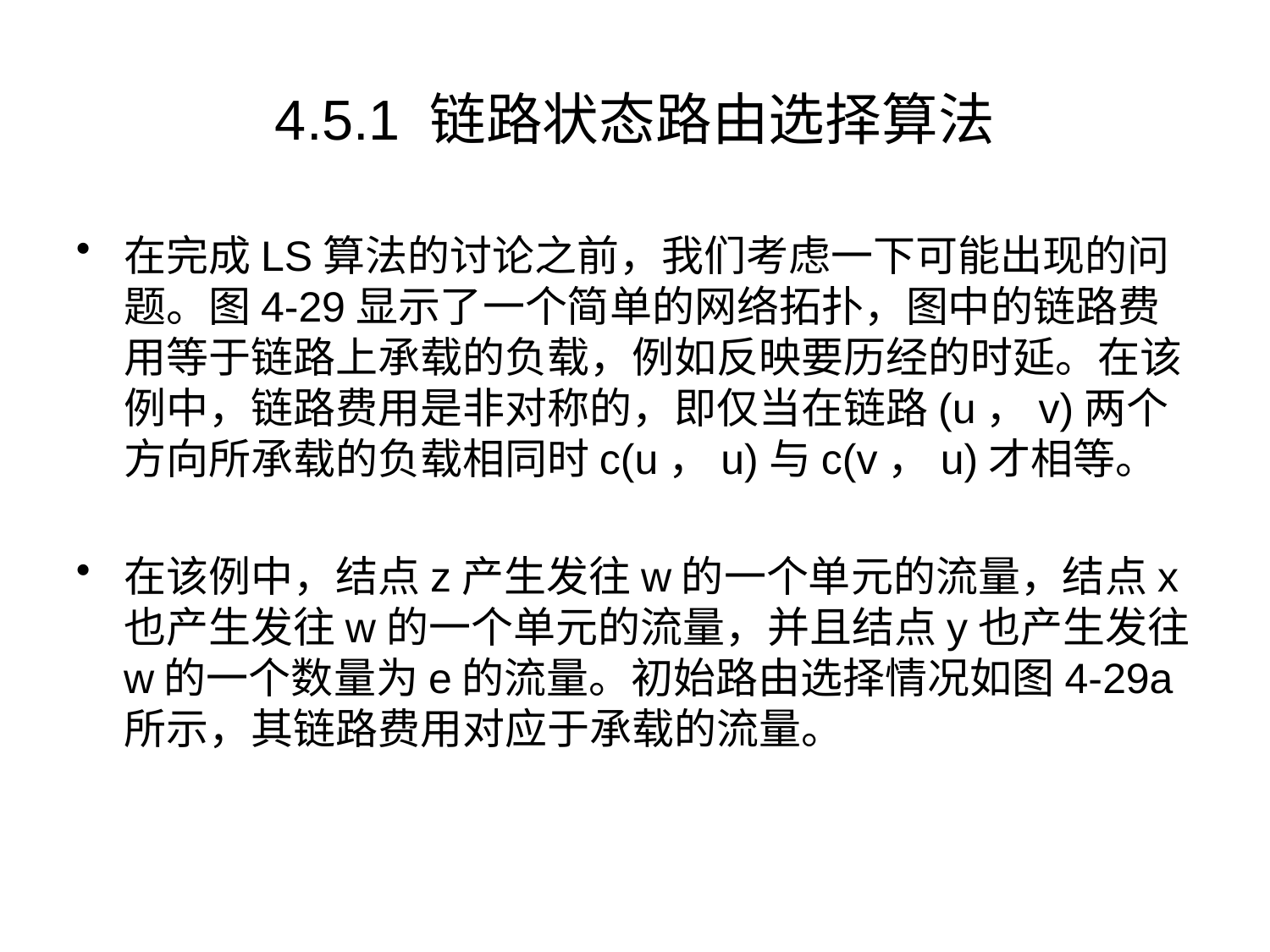

# 4.5.1 链路状态路由选择算法
在完成LS算法的讨论之前，我们考虑一下可能出现的问题。图4-29显示了一个简单的网络拓扑，图中的链路费用等于链路上承载的负载，例如反映要历经的时延。在该例中，链路费用是非对称的，即仅当在链路(u，v)两个方向所承载的负载相同时c(u，u)与c(v，u)才相等。

在该例中，结点z产生发往w的一个单元的流量，结点x也产生发往w的一个单元的流量，并且结点y也产生发往w的一个数量为e的流量。初始路由选择情况如图4-29a所示，其链路费用对应于承载的流量。